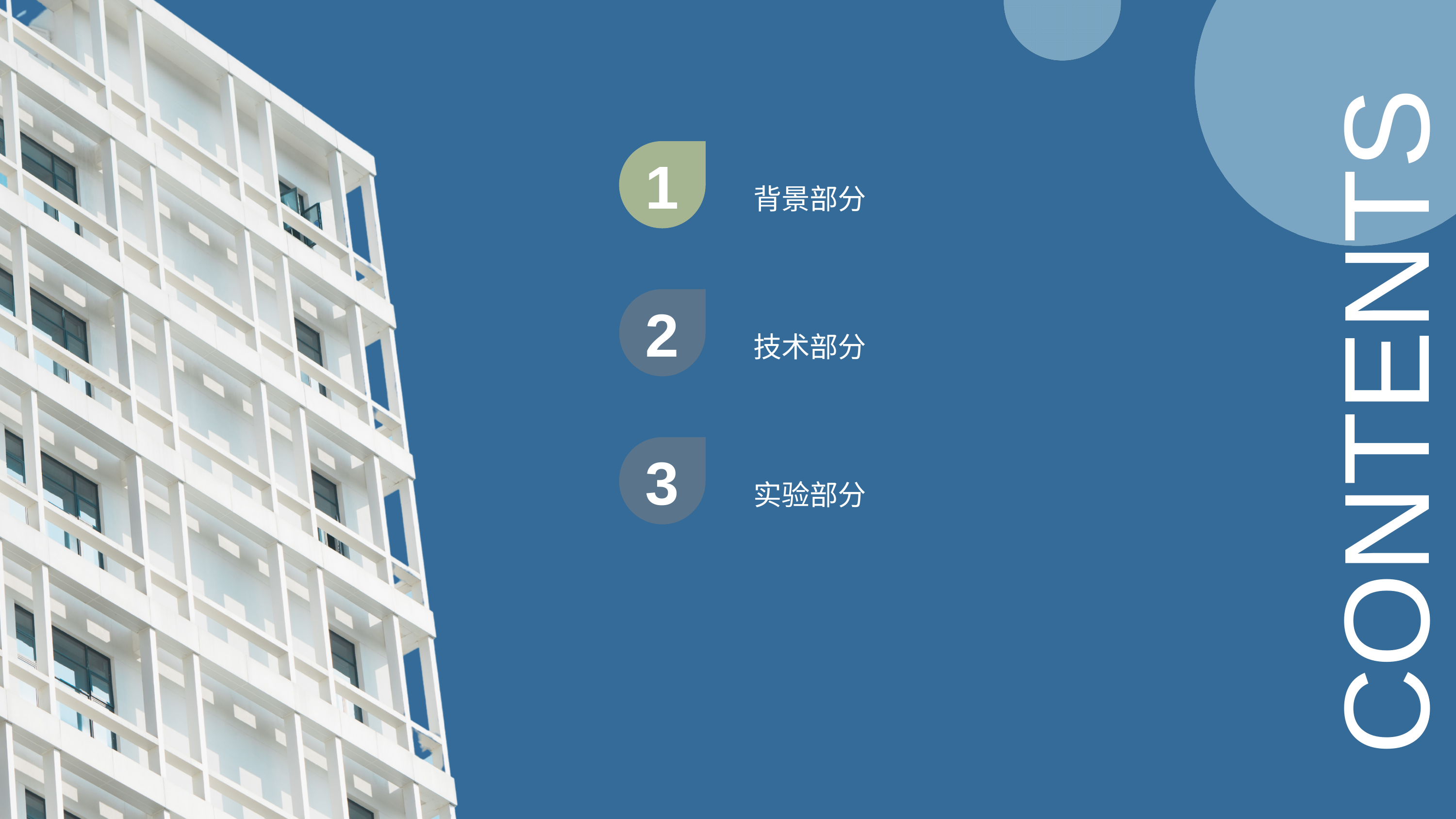

1

背景部分

2

技术部分

CONTENTS
3

实验部分